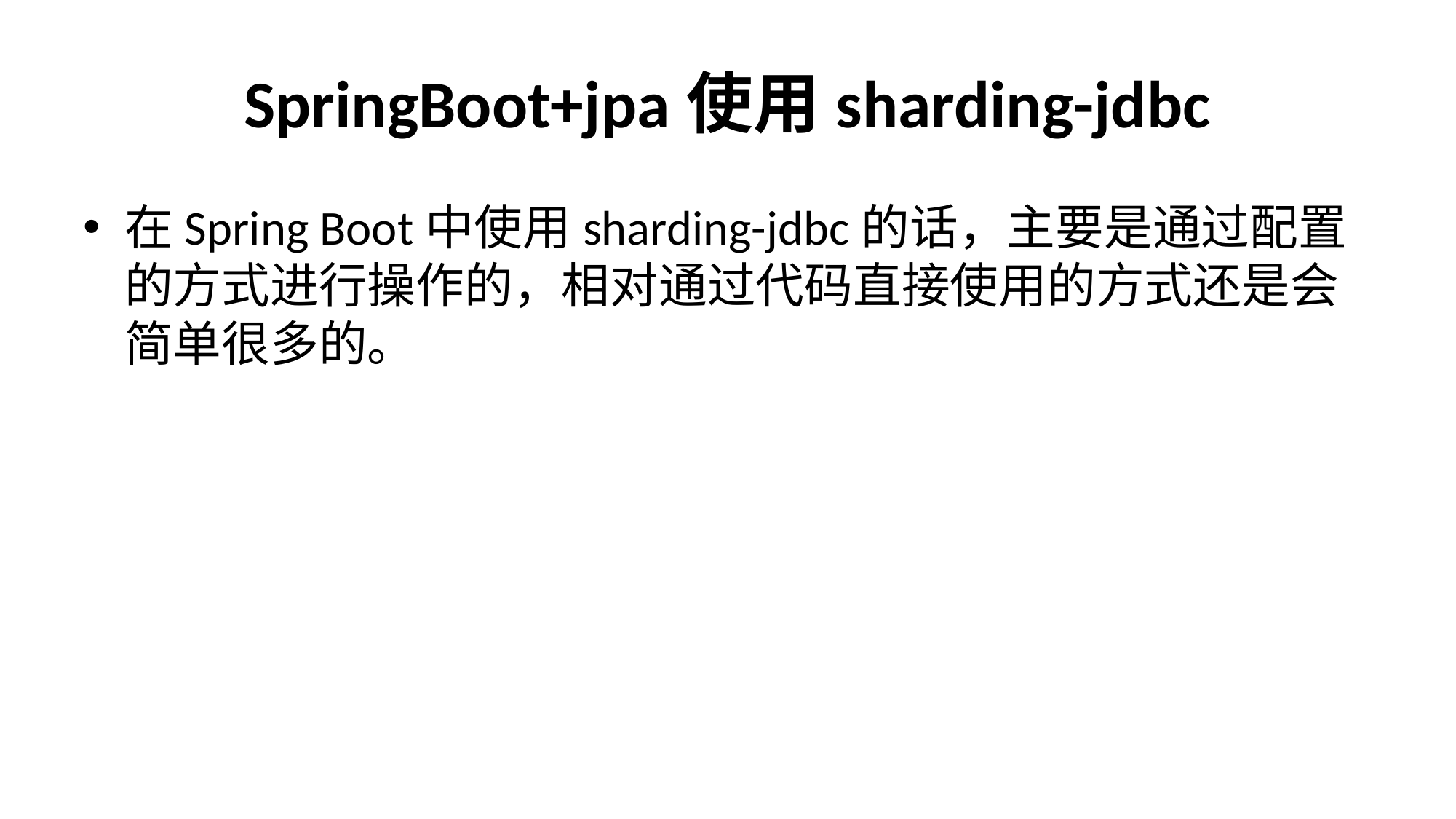

# SpringBoot+jpa使用sharding-jdbc
在Spring Boot中使用sharding-jdbc的话，主要是通过配置的方式进行操作的，相对通过代码直接使用的方式还是会简单很多的。